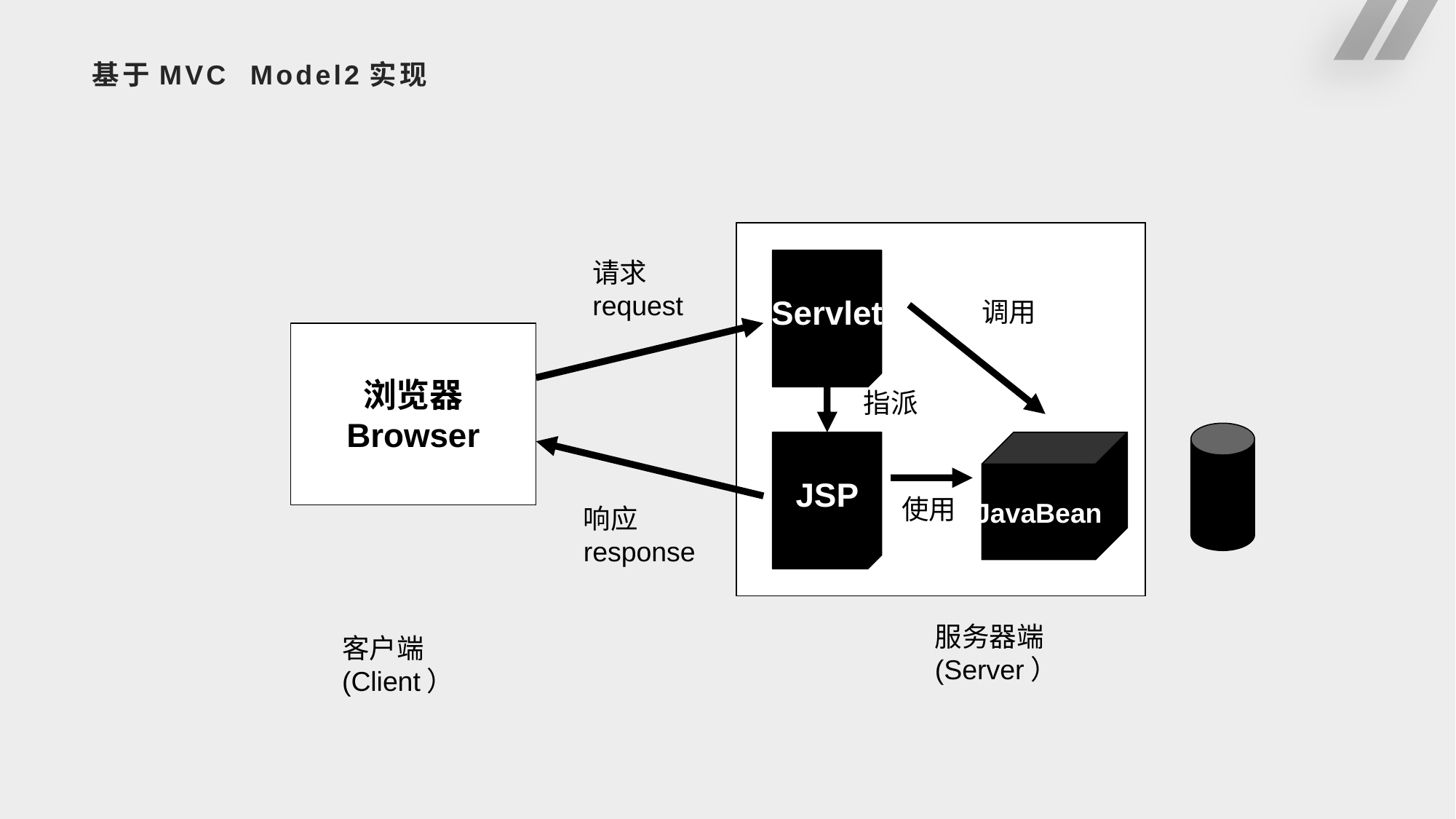

# 基于MVC  Model2实现

请求
request
Servlet
调用

浏览器
Browser

指派

JSP
JavaBean

使用
响应
response
服务器端
(Server）
客户端
(Client）